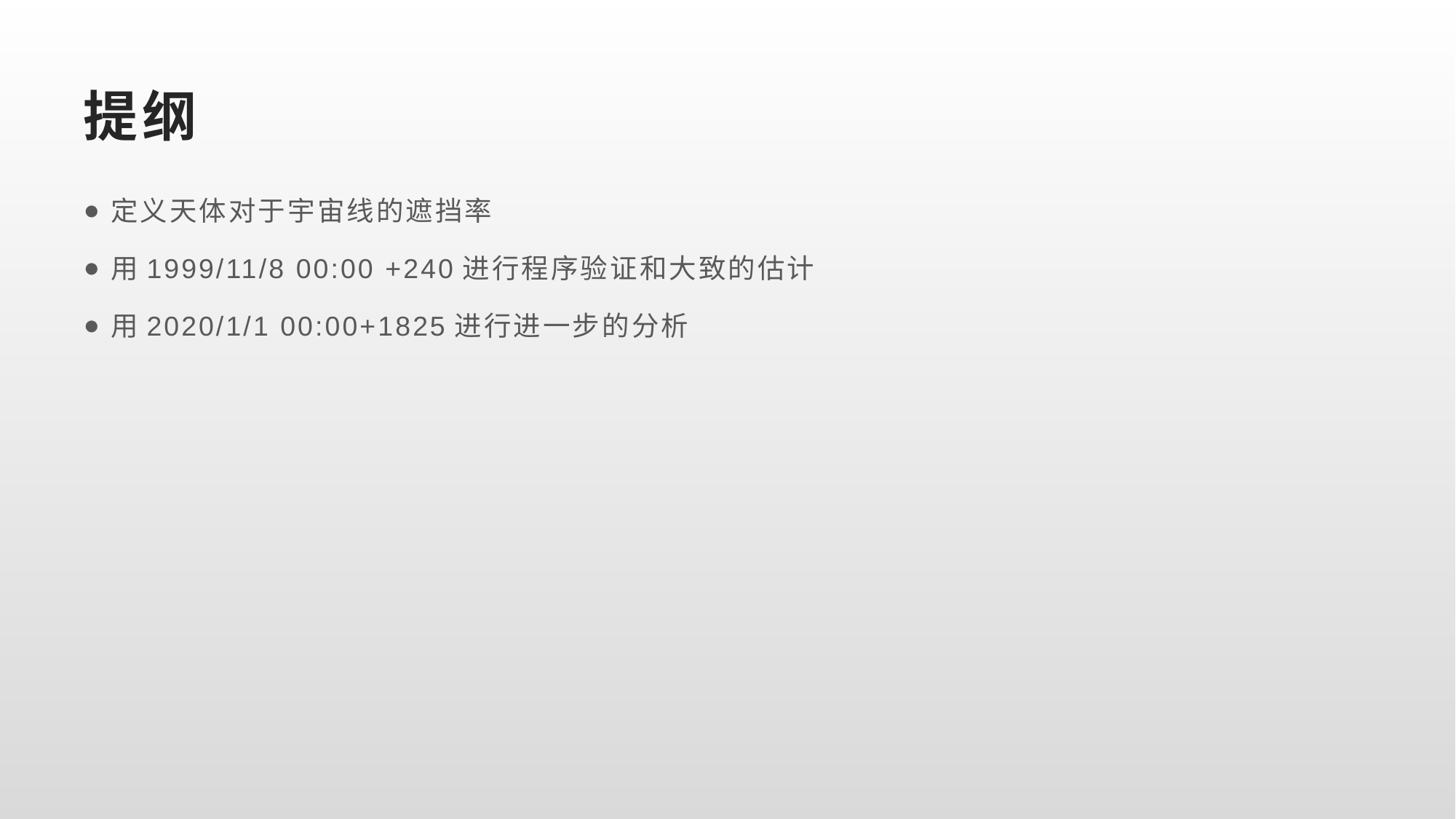

# 提纲
定义天体对于宇宙线的遮挡率
用1999/11/8 00:00 +240进行程序验证和大致的估计
用2020/1/1 00:00+1825进行进一步的分析